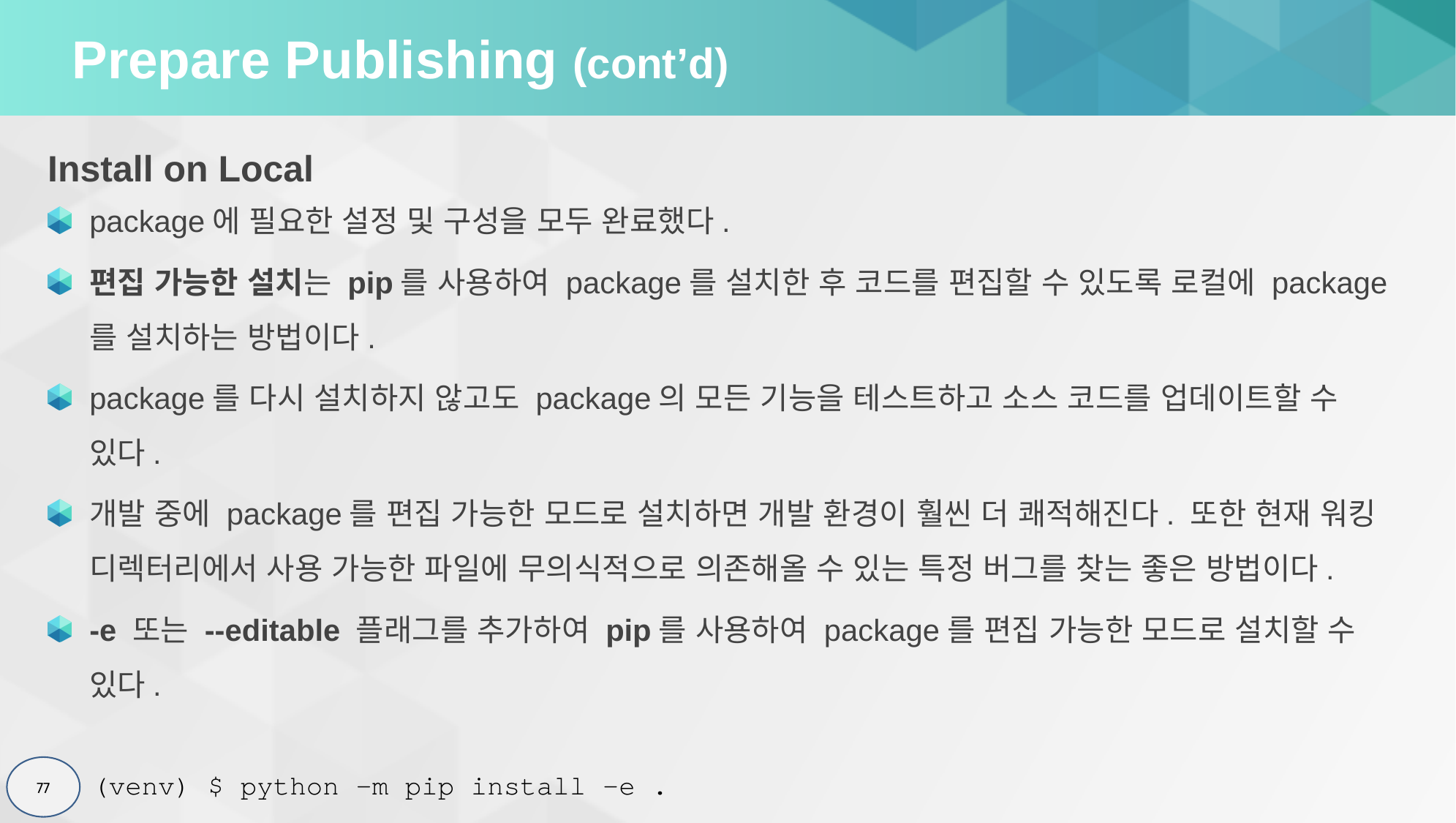

# Prepare Publishing (cont’d)
Install on Local
package에 필요한 설정 및 구성을 모두 완료했다.
편집 가능한 설치는 pip를 사용하여 package를 설치한 후 코드를 편집할 수 있도록 로컬에 package를 설치하는 방법이다.
package를 다시 설치하지 않고도 package의 모든 기능을 테스트하고 소스 코드를 업데이트할 수 있다.
개발 중에 package를 편집 가능한 모드로 설치하면 개발 환경이 훨씬 더 쾌적해진다. 또한 현재 워킹 디렉터리에서 사용 가능한 파일에 무의식적으로 의존해올 수 있는 특정 버그를 찾는 좋은 방법이다.
-e 또는 --editable 플래그를 추가하여 pip를 사용하여 package를 편집 가능한 모드로 설치할 수 있다.
(venv) $ python -m pip install -e .